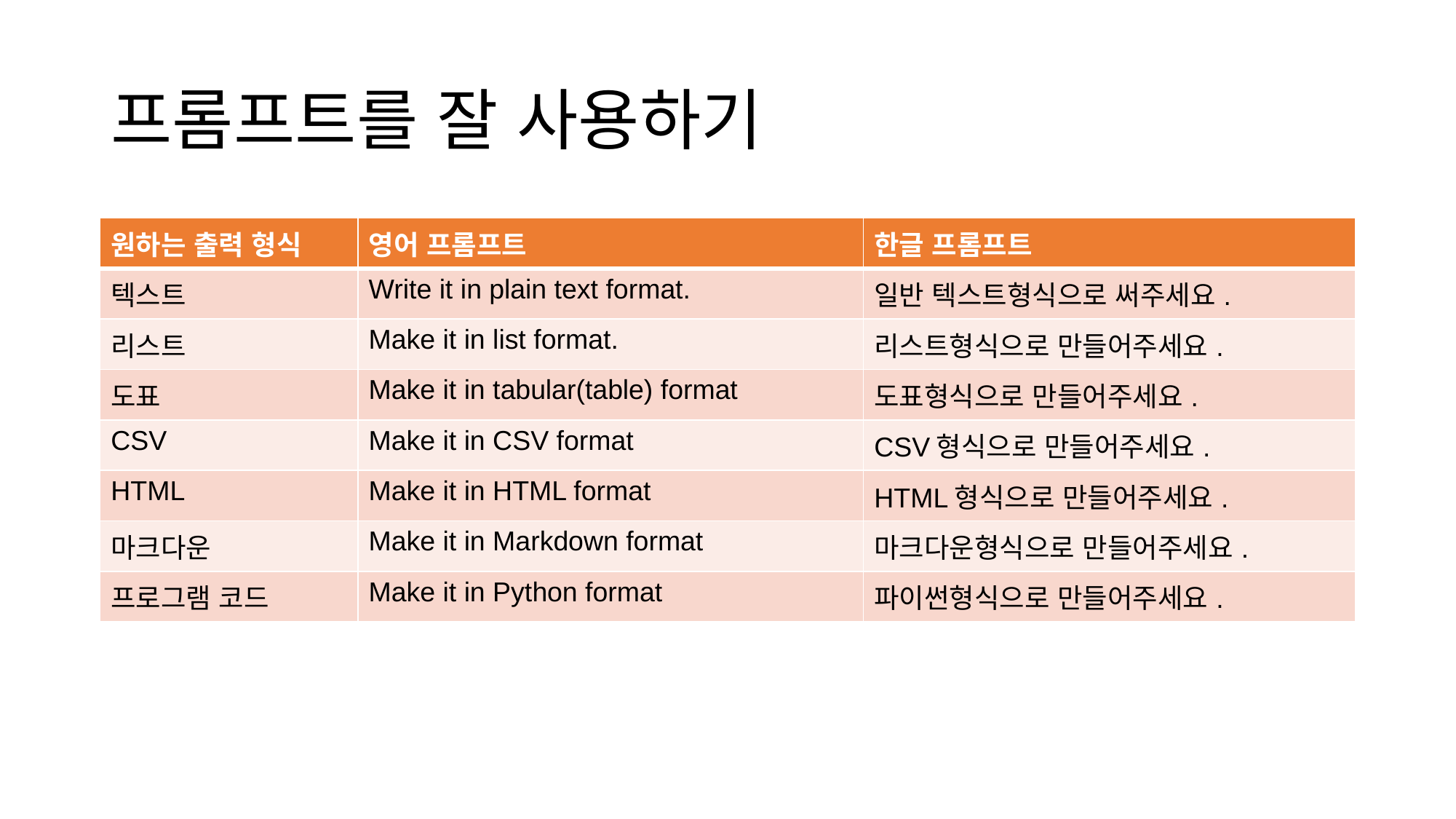

# 프롬프트를 잘 사용하기
| 원하는 출력 형식 | 영어 프롬프트 | 한글 프롬프트 |
| --- | --- | --- |
| 텍스트 | Write it in plain text format. | 일반 텍스트형식으로 써주세요. |
| 리스트 | Make it in list format. | 리스트형식으로 만들어주세요. |
| 도표 | Make it in tabular(table) format | 도표형식으로 만들어주세요. |
| CSV | Make it in CSV format | CSV형식으로 만들어주세요. |
| HTML | Make it in HTML format | HTML형식으로 만들어주세요. |
| 마크다운 | Make it in Markdown format | 마크다운형식으로 만들어주세요. |
| 프로그램 코드 | Make it in Python format | 파이썬형식으로 만들어주세요. |